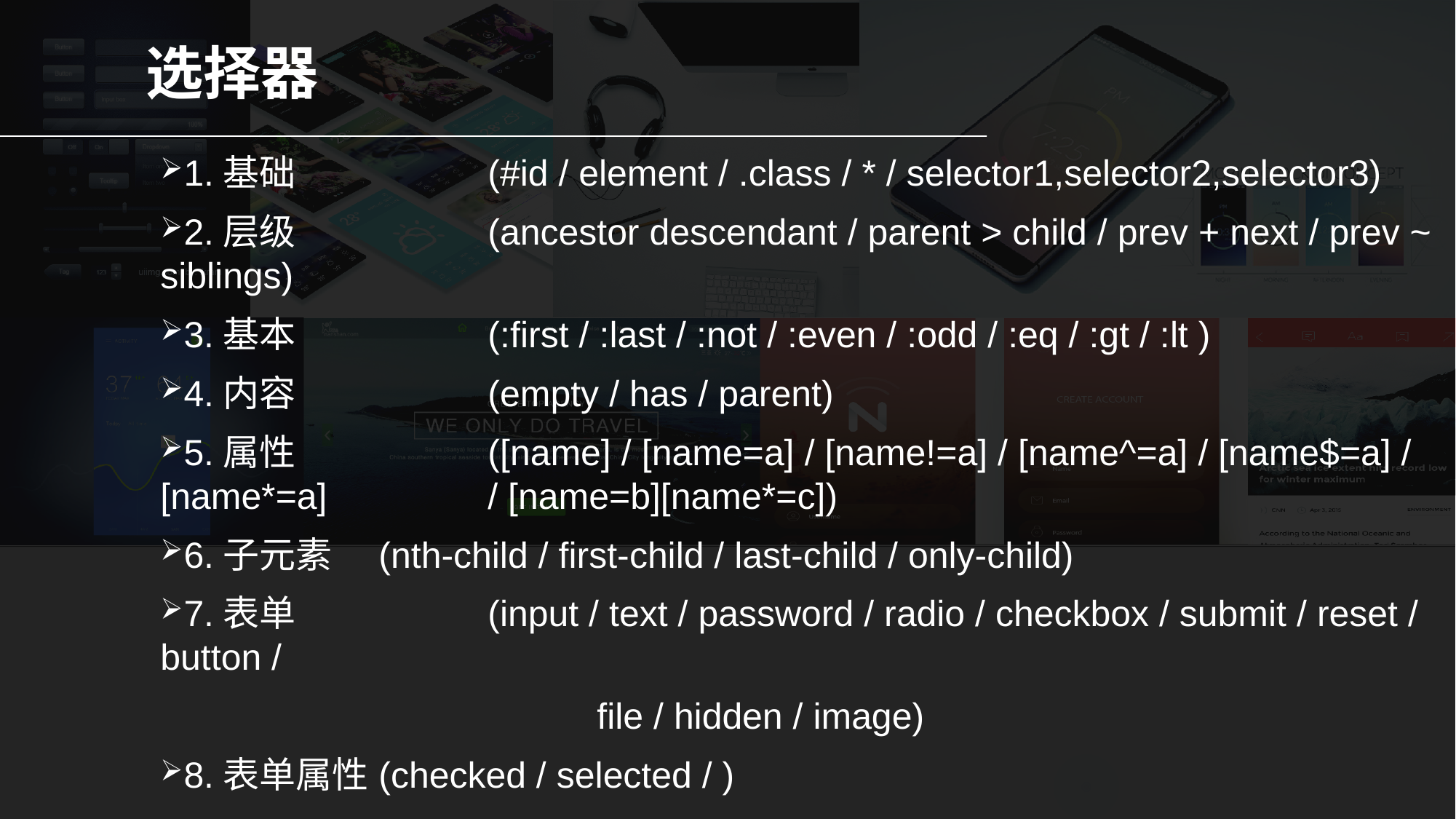

# 选择器
1.基础		(#id / element / .class / * / selector1,selector2,selector3)
2.层级		(ancestor descendant / parent > child / prev + next / prev ~ siblings)
3.基本		(:first / :last / :not / :even / :odd / :eq / :gt / :lt )
4.内容		(empty / has / parent)
5.属性		([name] / [name=a] / [name!=a] / [name^=a] / [name$=a] / [name*=a] 		/ [name=b][name*=c])
6.子元素	(nth-child / first-child / last-child / only-child)
7.表单		(input / text / password / radio / checkbox / submit / reset / button /
				file / hidden / image)
8.表单属性	(checked / selected / )